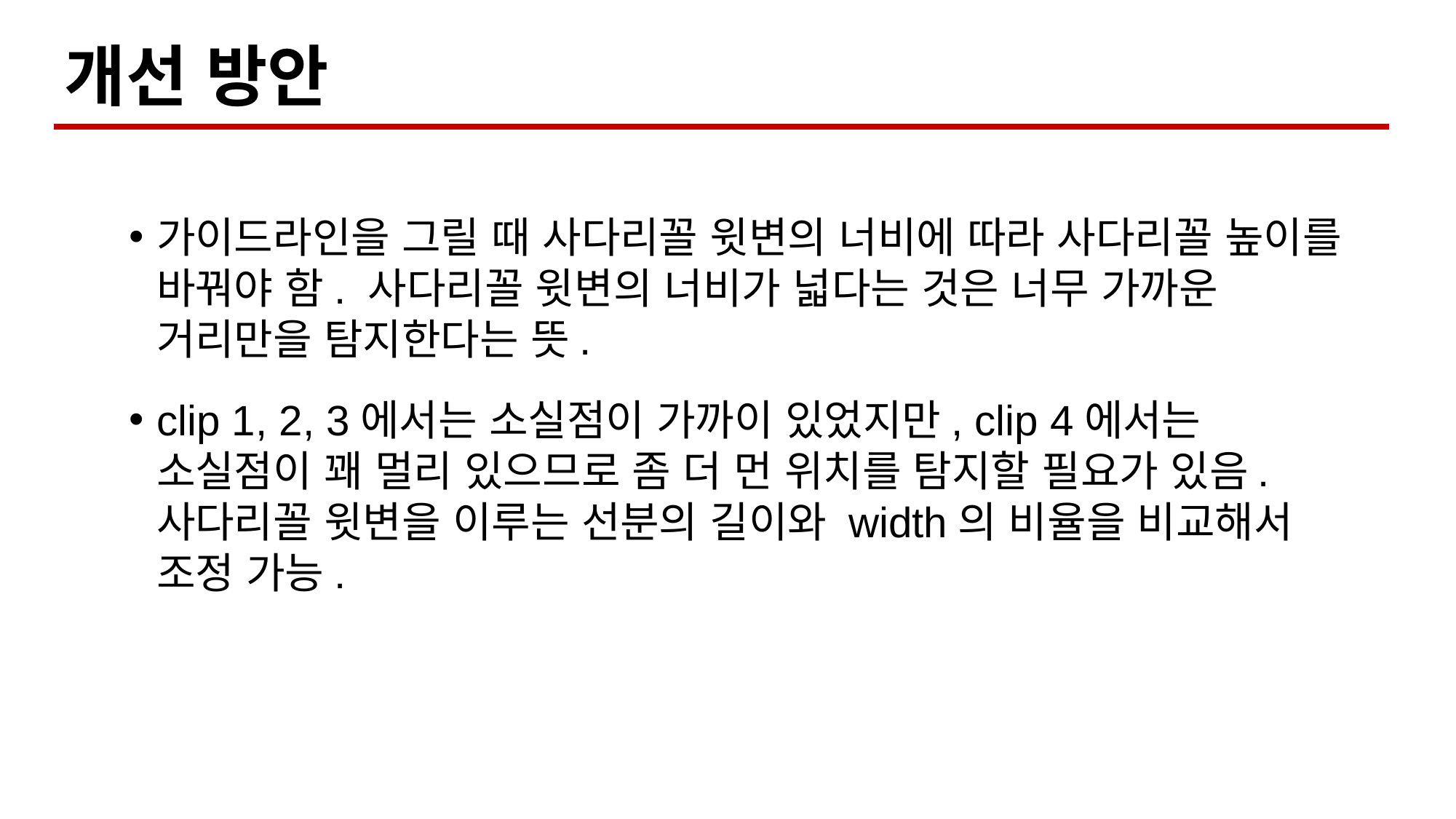

개선 방안

가이드라인을 그릴 때 사다리꼴 윗변의 너비에 따라 사다리꼴 높이를 바꿔야 함. 사다리꼴 윗변의 너비가 넓다는 것은 너무 가까운 거리만을 탐지한다는 뜻.
clip 1, 2, 3에서는 소실점이 가까이 있었지만, clip 4에서는 소실점이 꽤 멀리 있으므로 좀 더 먼 위치를 탐지할 필요가 있음. 사다리꼴 윗변을 이루는 선분의 길이와 width의 비율을 비교해서 조정 가능.